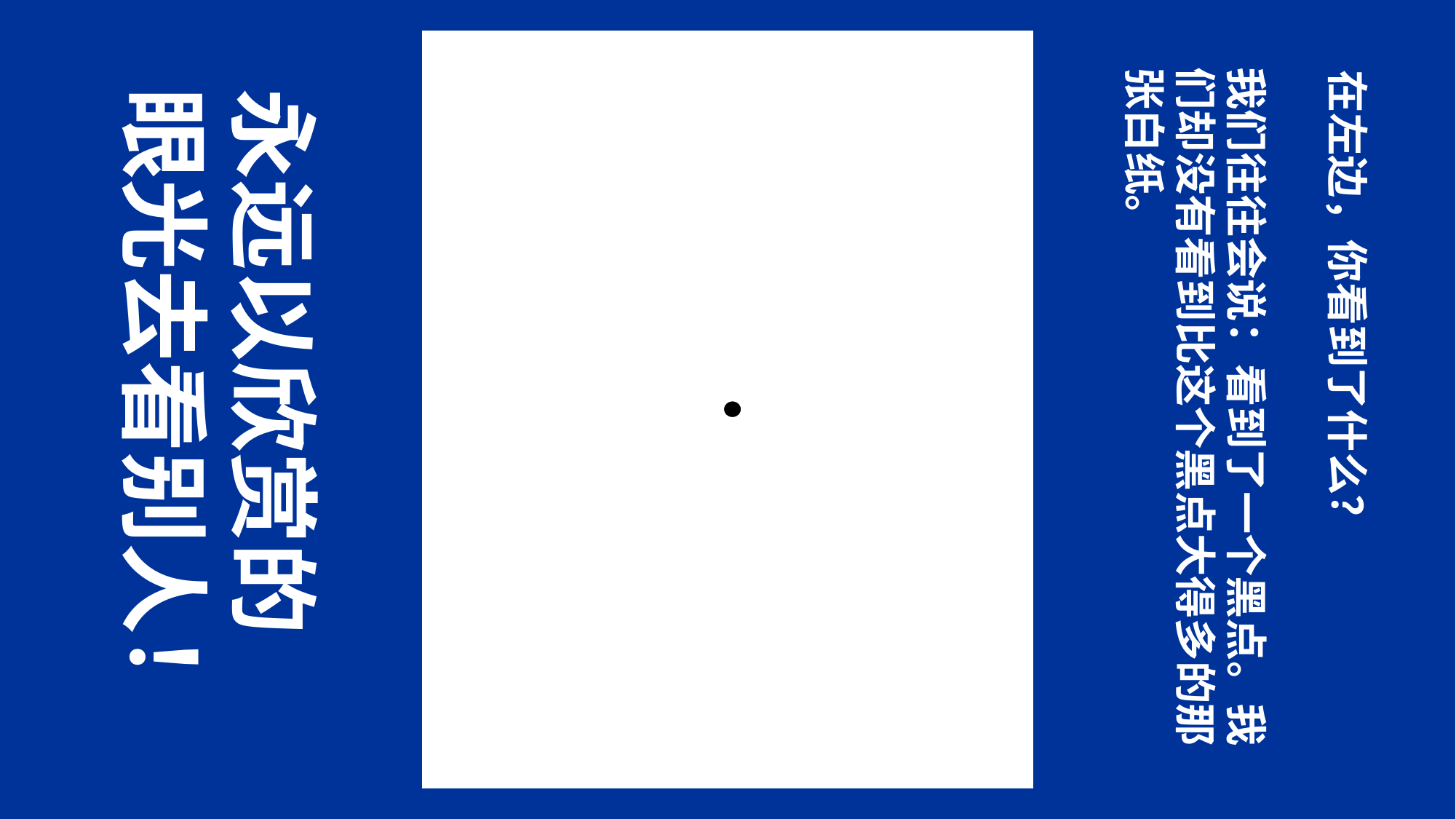

我们往往会说：看到了一个黑点。我们却没有看到比这个黑点大得多的那张白纸。
在左边，你看到了什么？
永远以欣赏的眼光去看别人！